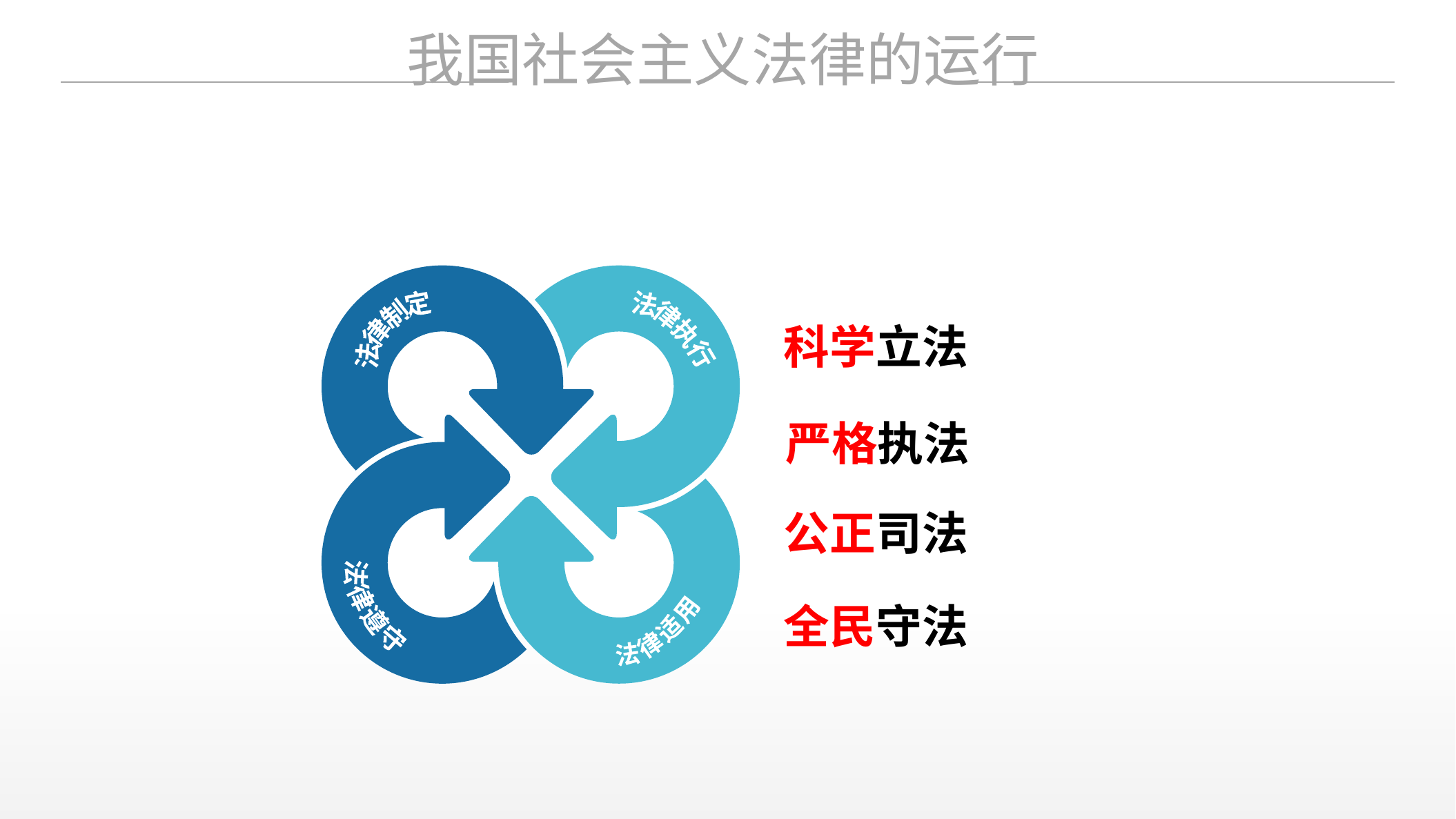

我国社会主义法律的运行

法律制定
法律执行

法律遵守
法律适用
科学立法
严格执法
公正司法
全民守法